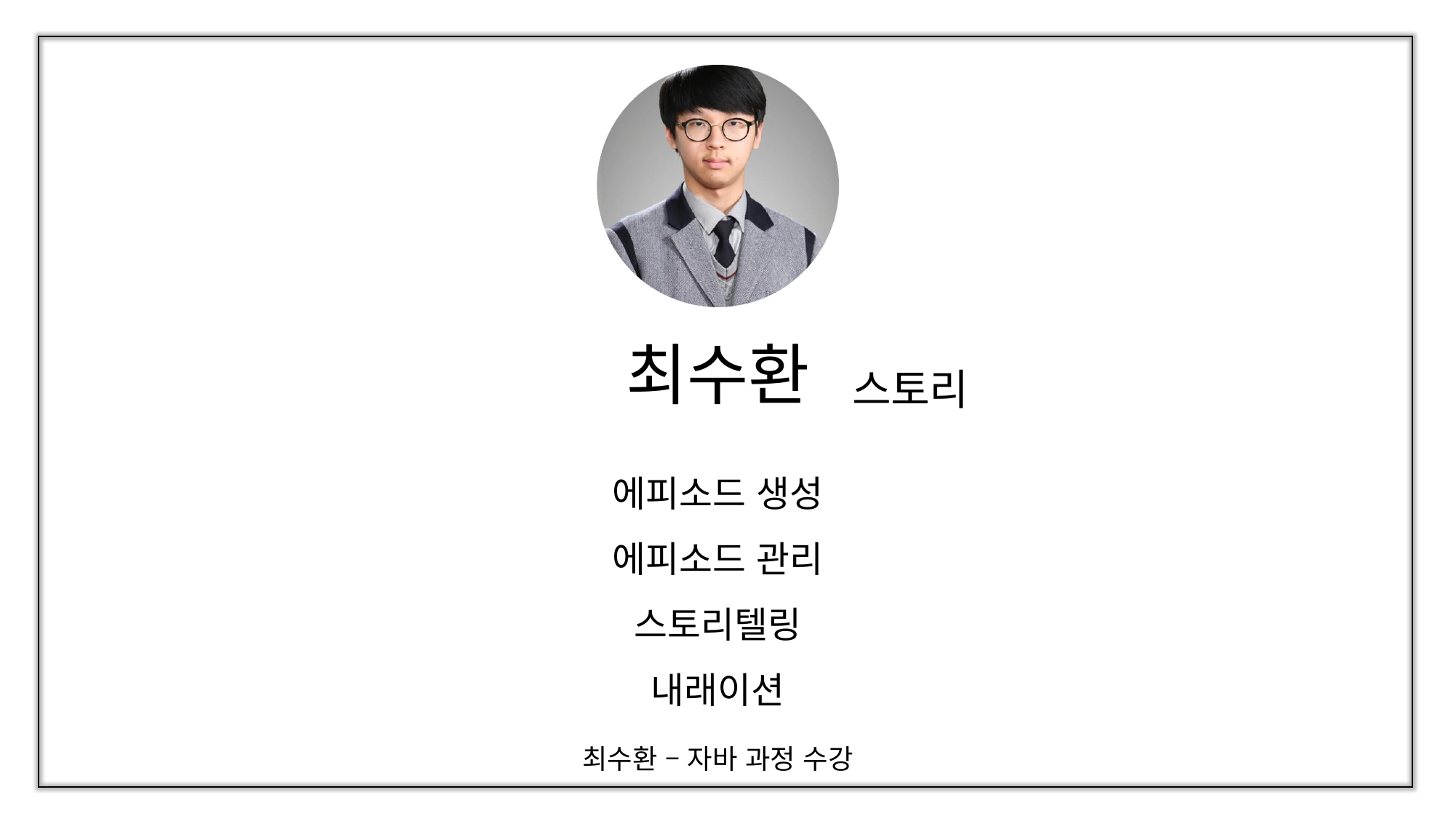

최수환
스토리
에피소드 생성
에피소드 관리
스토리텔링
내래이션
최수환 – 자바 과정 수강